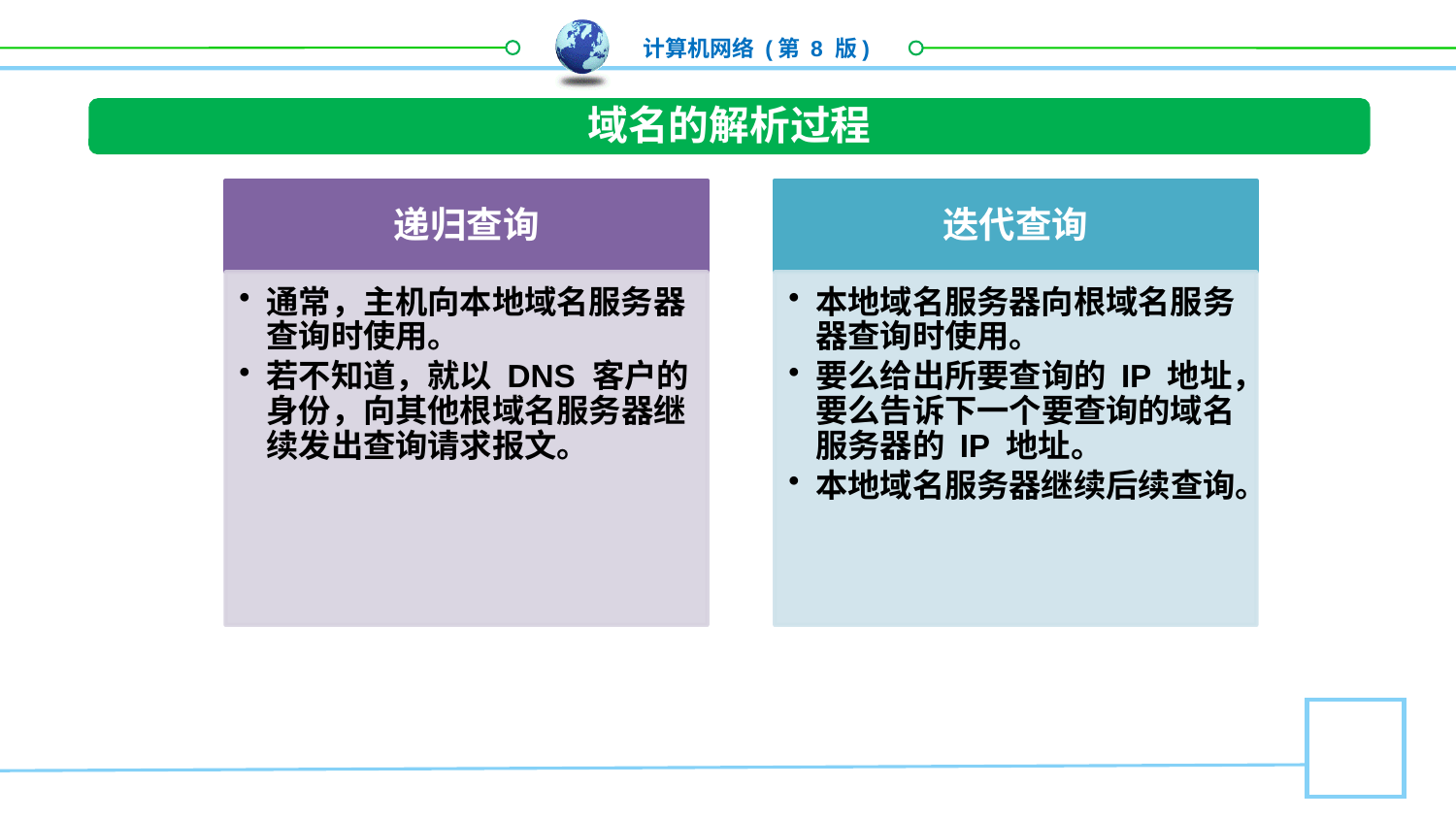

域名的解析过程

递归查询
通常，主机向本地域名服务器查询时使用。
若不知道，就以 DNS 客户的身份，向其他根域名服务器继续发出查询请求报文。
迭代查询
本地域名服务器向根域名服务器查询时使用。
要么给出所要查询的 IP 地址，要么告诉下一个要查询的域名服务器的 IP 地址。
本地域名服务器继续后续查询。